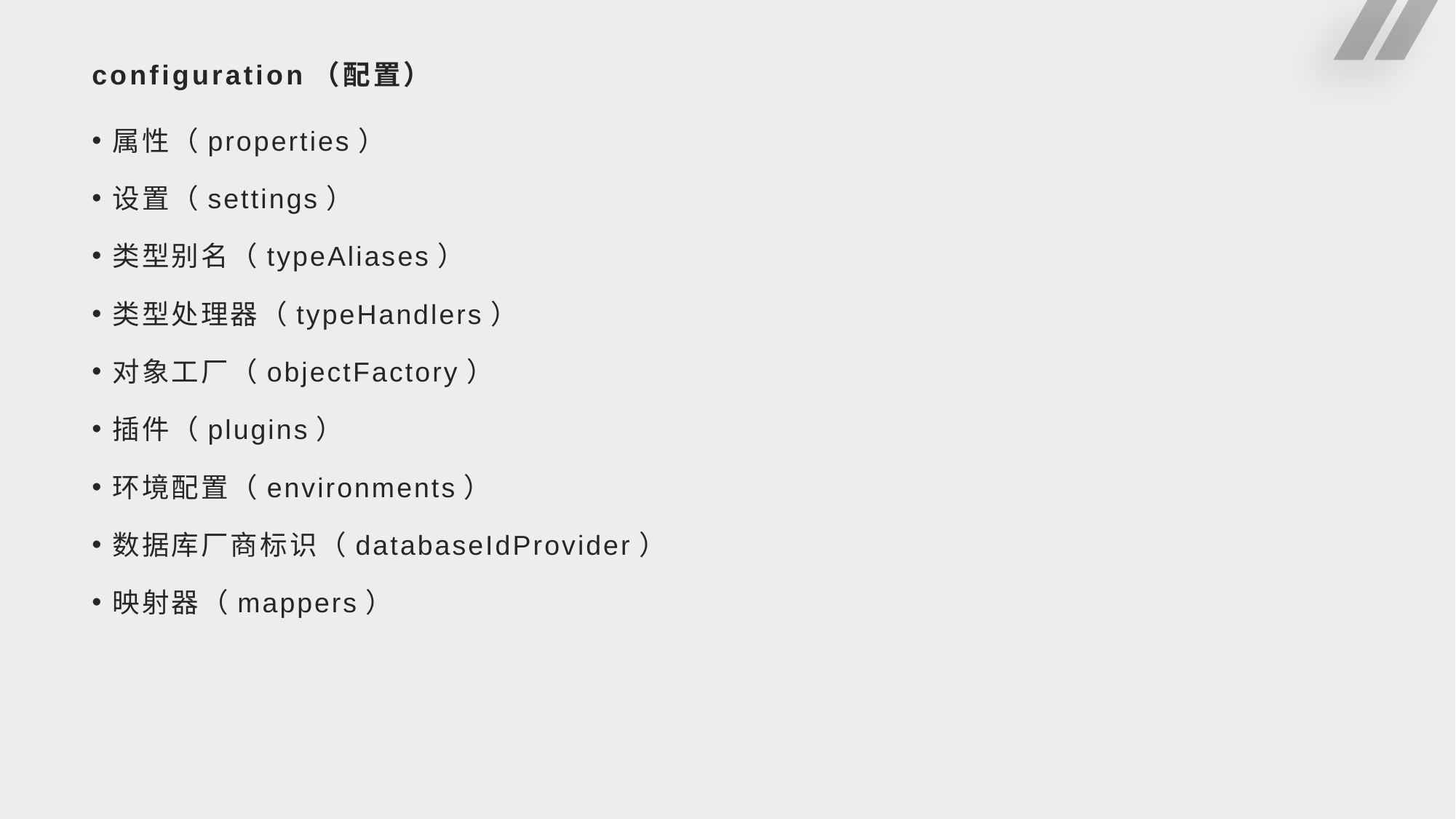

# configuration（配置）
属性（properties）
设置（settings）
类型别名（typeAliases）
类型处理器（typeHandlers）
对象工厂（objectFactory）
插件（plugins）
环境配置（environments）
数据库厂商标识（databaseIdProvider）
映射器（mappers）